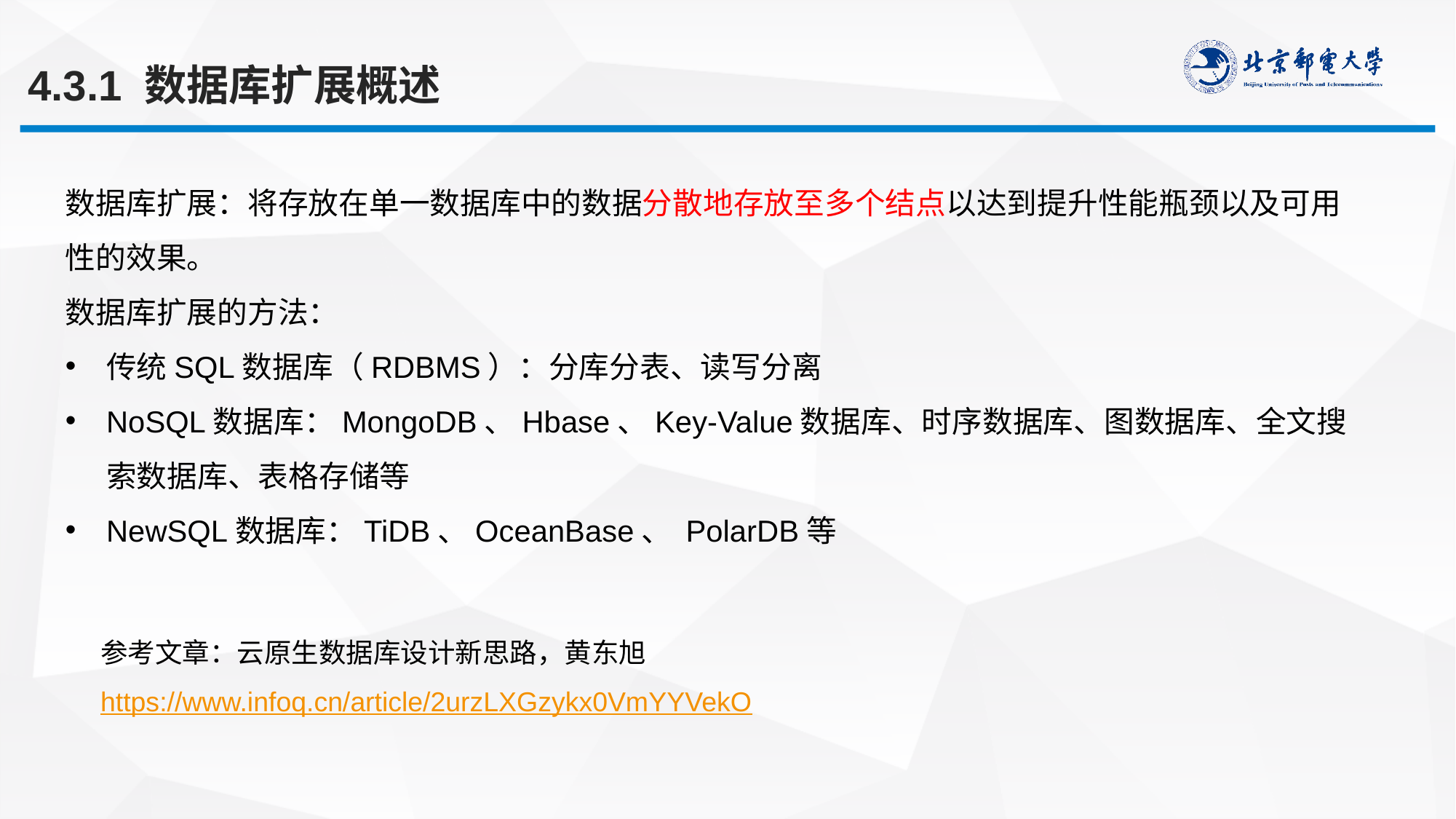

4.3.1 数据库扩展概述

数据库扩展：将存放在单一数据库中的数据分散地存放至多个结点以达到提升性能瓶颈以及可用性的效果。
数据库扩展的方法：
传统SQL数据库（RDBMS）：分库分表、读写分离
NoSQL数据库：MongoDB、Hbase、Key-Value数据库、时序数据库、图数据库、全文搜索数据库、表格存储等
NewSQL数据库：TiDB、OceanBase、 PolarDB等

参考文章：云原生数据库设计新思路，黄东旭
https://www.infoq.cn/article/2urzLXGzykx0VmYYVekO